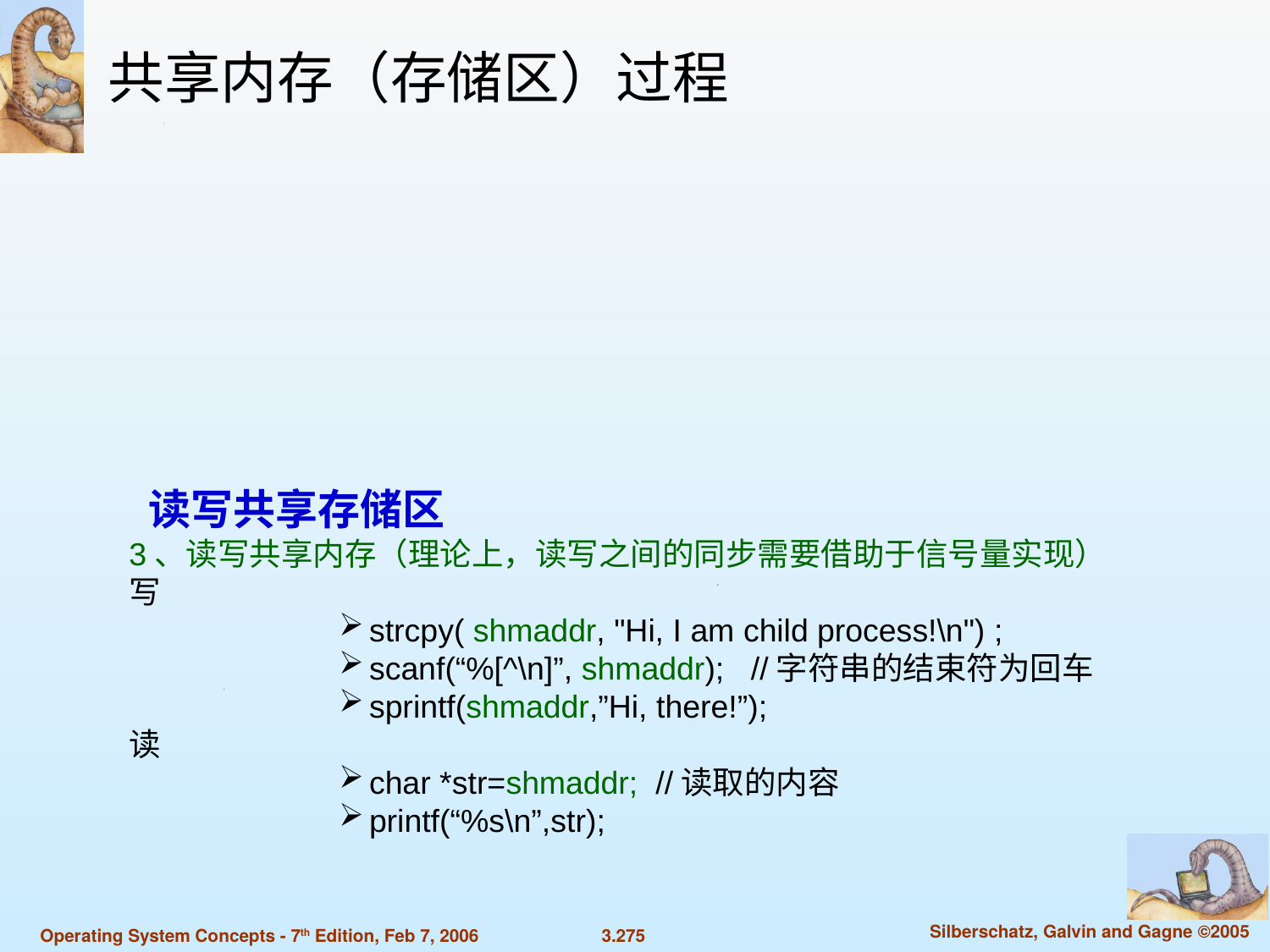

共享内存（存储区）过程
 读写共享存储区
3、读写共享内存（理论上，读写之间的同步需要借助于信号量实现）
写
strcpy( shmaddr, "Hi, I am child process!\n") ;
scanf(“%[^\n]”, shmaddr);   //字符串的结束符为回车
sprintf(shmaddr,”Hi, there!”);
读
char *str=shmaddr;  //读取的内容
printf(“%s\n”,str);